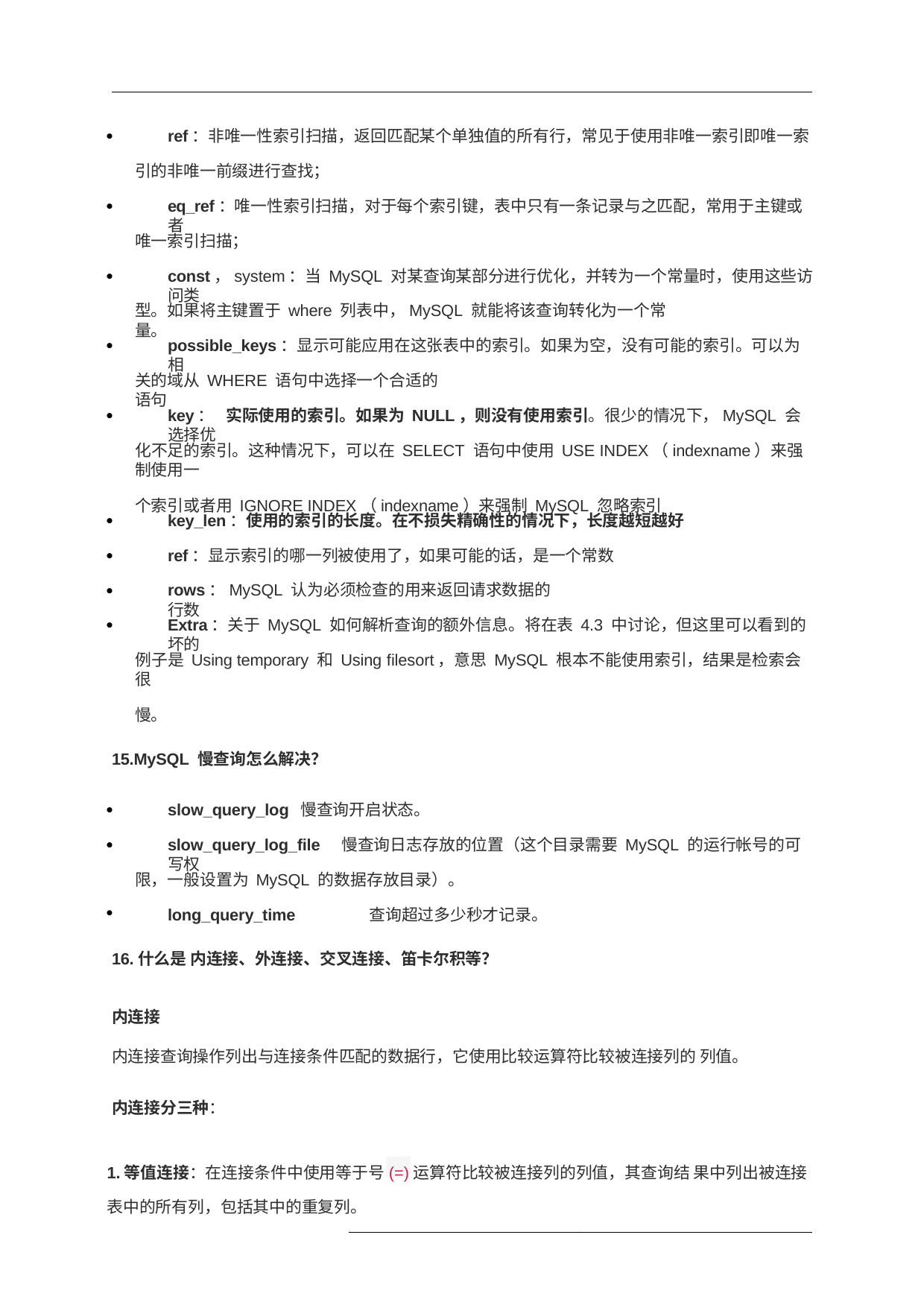

ref：非唯一性索引扫描，返回匹配某个单独值的所有行，常见于使用非唯一索引即唯一索
•
引的非唯一前缀进行查找；
eq_ref：唯一性索引扫描，对于每个索引键，表中只有一条记录与之匹配，常用于主键或者
•
唯一索引扫描；
const，system：当 MySQL 对某查询某部分进行优化，并转为一个常量时，使用这些访问类
•
型。如果将主键置于 where 列表中，MySQL 就能将该查询转化为一个常量。
possible_keys：显示可能应用在这张表中的索引。如果为空，没有可能的索引。可以为相
•
关的域从 WHERE 语句中选择一个合适的语句
key：	实际使用的索引。如果为 NULL，则没有使用索引。很少的情况下，MySQL 会选择优
•
化不足的索引。这种情况下，可以在 SELECT 语句中使用 USE INDEX（indexname）来强制使用一

个索引或者用 IGNORE INDEX（indexname）来强制 MySQL 忽略索引
key_len：使用的索引的长度。在不损失精确性的情况下，长度越短越好
•
ref：显示索引的哪一列被使用了，如果可能的话，是一个常数
•
•
rows：MySQL 认为必须检查的用来返回请求数据的行数
Extra：关于 MySQL 如何解析查询的额外信息。将在表 4.3 中讨论，但这里可以看到的坏的
•
例子是 Using temporary 和 Using filesort，意思 MySQL 根本不能使用索引，结果是检索会很

慢。

15.MySQL 慢查询怎么解决？
slow_query_log	慢查询开启状态。
•
•
slow_query_log_file	慢查询日志存放的位置（这个目录需要 MySQL 的运行帐号的可写权
限，一般设置为 MySQL 的数据存放目录）。

long_query_time	查询超过多少秒才记录。

16.什么是 内连接、外连接、交叉连接、笛卡尔积等？

内连接

内连接查询操作列出与连接条件匹配的数据行，它使用比较运算符比较被连接列的 列值。

内连接分三种：

1.等值连接：在连接条件中使用等于号(=)运算符比较被连接列的列值，其查询结 果中列出被连接 表中的所有列，包括其中的重复列。